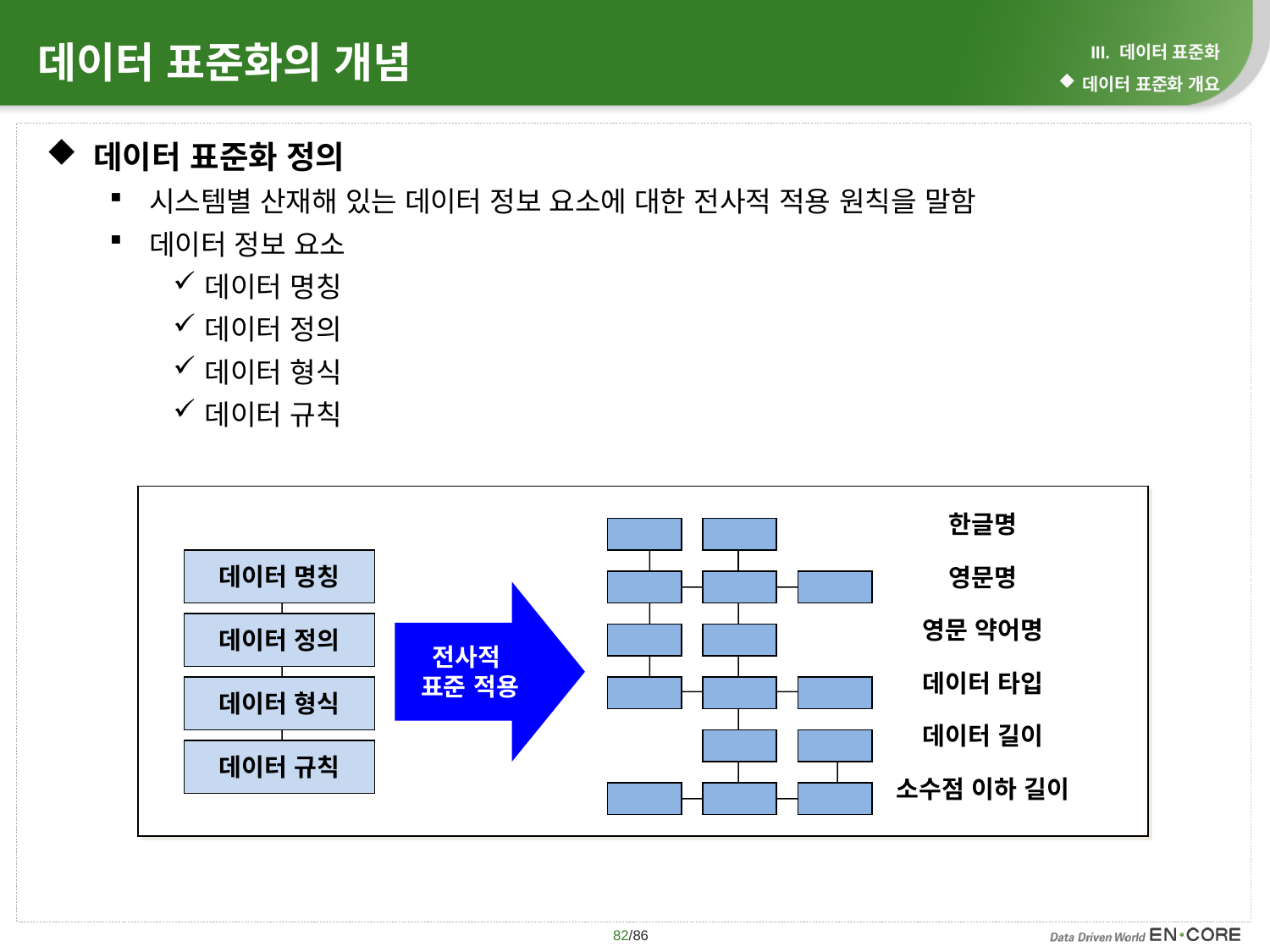

# 데이터 표준화의 개념
III. 데이터 표준화
데이터 표준화 개요
데이터 표준화 정의
시스템별 산재해 있는 데이터 정보 요소에 대한 전사적 적용 원칙을 말함
데이터 정보 요소
데이터 명칭
데이터 정의
데이터 형식
데이터 규칙

한글명

데이터 명칭
영문명

전사적
표준 적용
데이터 정의
영문 약어명
데이터 타입
데이터 형식
데이터 길이
데이터 규칙
소수점 이하 길이